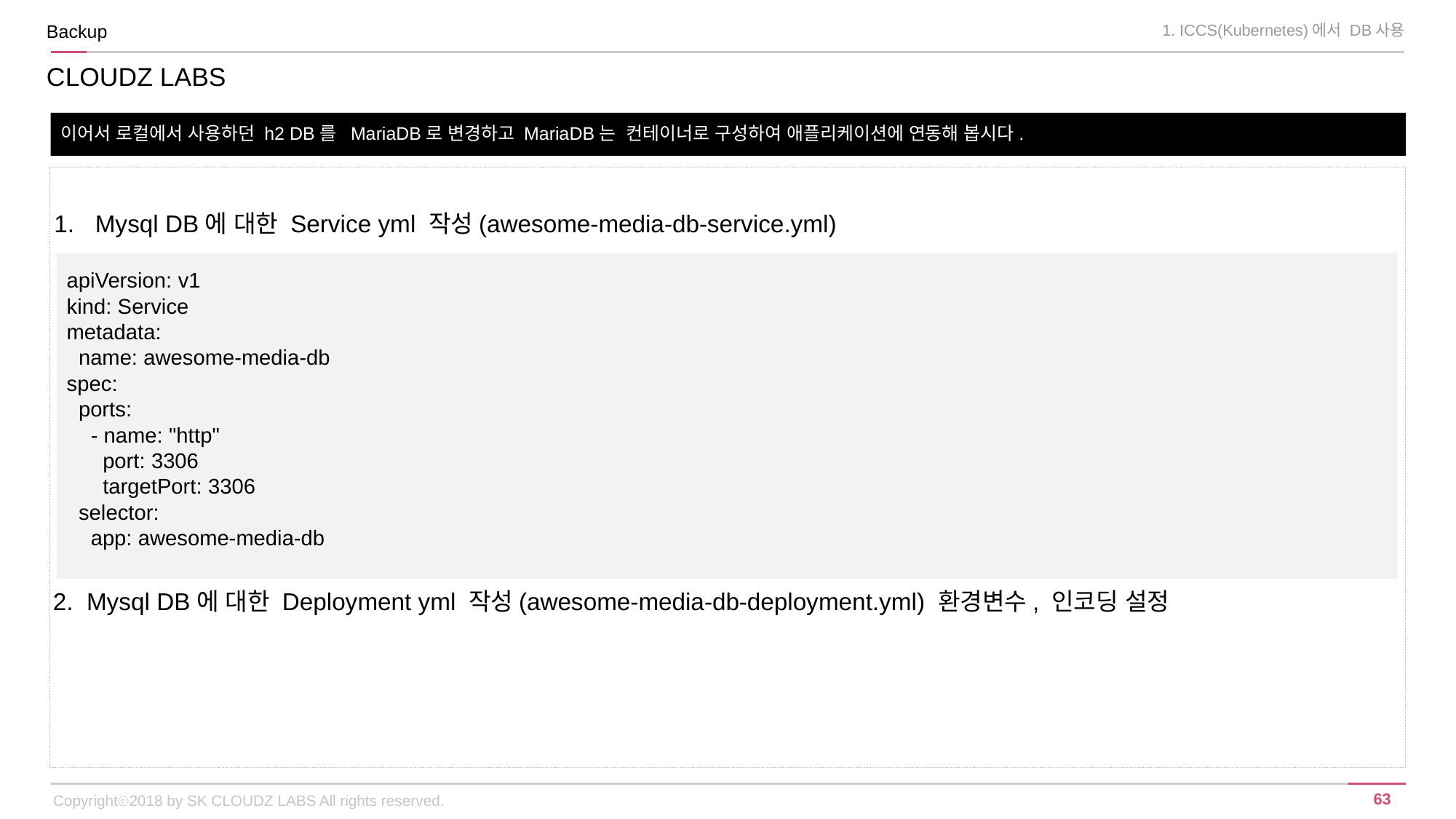

Backup
1. ICCS(Kubernetes)에서 DB사용
CLOUDZ LABS
이어서 로컬에서 사용하던 h2 DB를  MariaDB로 변경하고 MariaDB는  컨테이너로 구성하여 애플리케이션에 연동해 봅시다.

Mysql DB에 대한 Service yml 작성(awesome-media-db-service.yml)

apiVersion: v1
kind: Service
metadata:
  name: awesome-media-db
spec:
  ports:
    - name: "http"
      port: 3306
      targetPort: 3306
  selector:
    app: awesome-media-db
2.  Mysql DB에 대한 Deployment yml 작성(awesome-media-db-deployment.yml) 환경변수, 인코딩 설정

Copyrightⓒ2018 by SK CLOUDZ LABS All rights reserved.